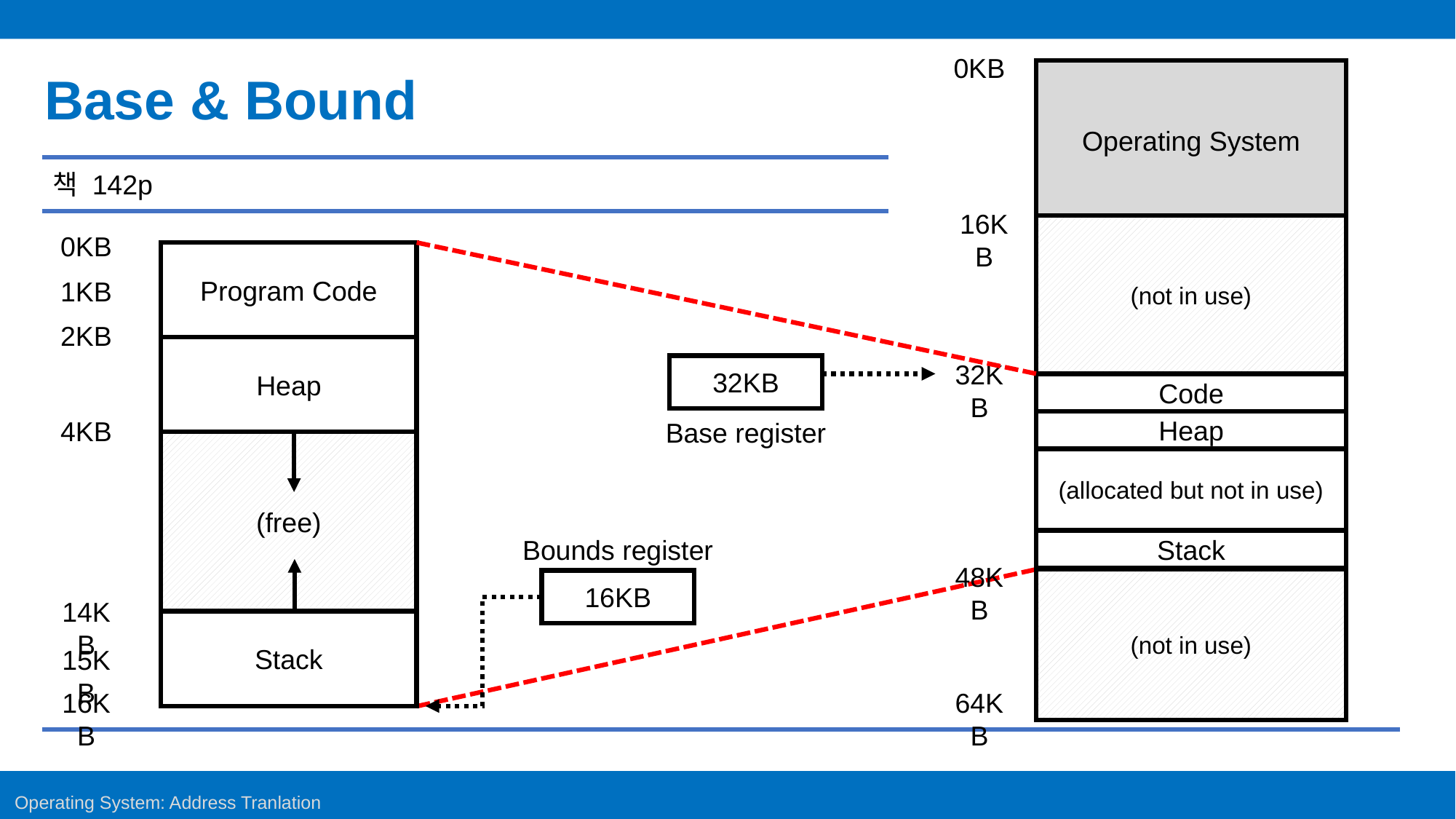

0KB
Base & Bound
Operating System
책 142p
16KB
(not in use)
0KB
Program Code
1KB
2KB
Heap
4KB
(free)
14KB
Stack
15KB
16KB
32KB
32KB
Code
Base register
Heap
(allocated but not in use)
Bounds register
Stack
48KB
(not in use)
16KB
64KB

20
Operating System: Address Tranlation